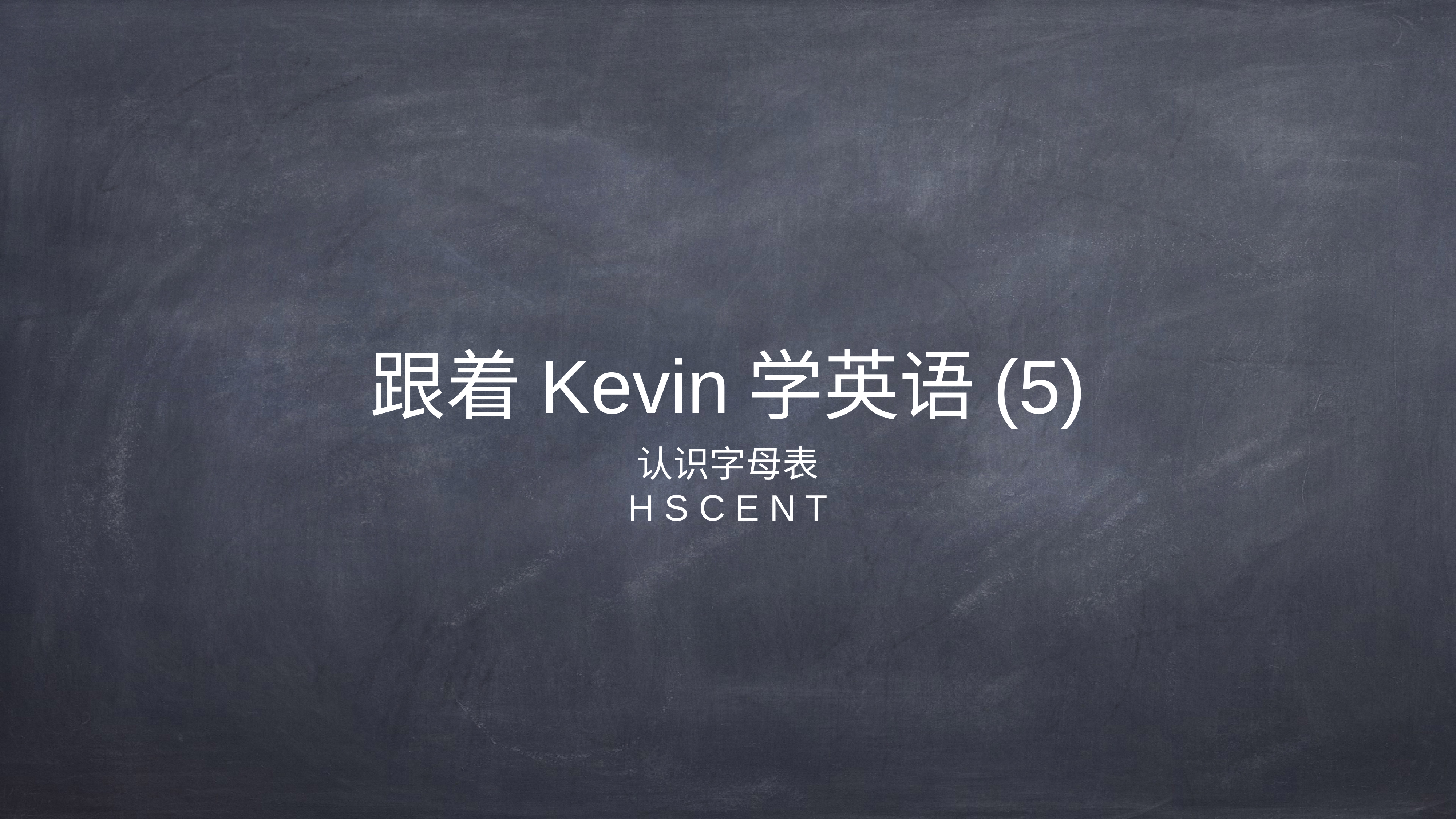

# 跟着Kevin学英语(5)
认识字母表
H S C E N T